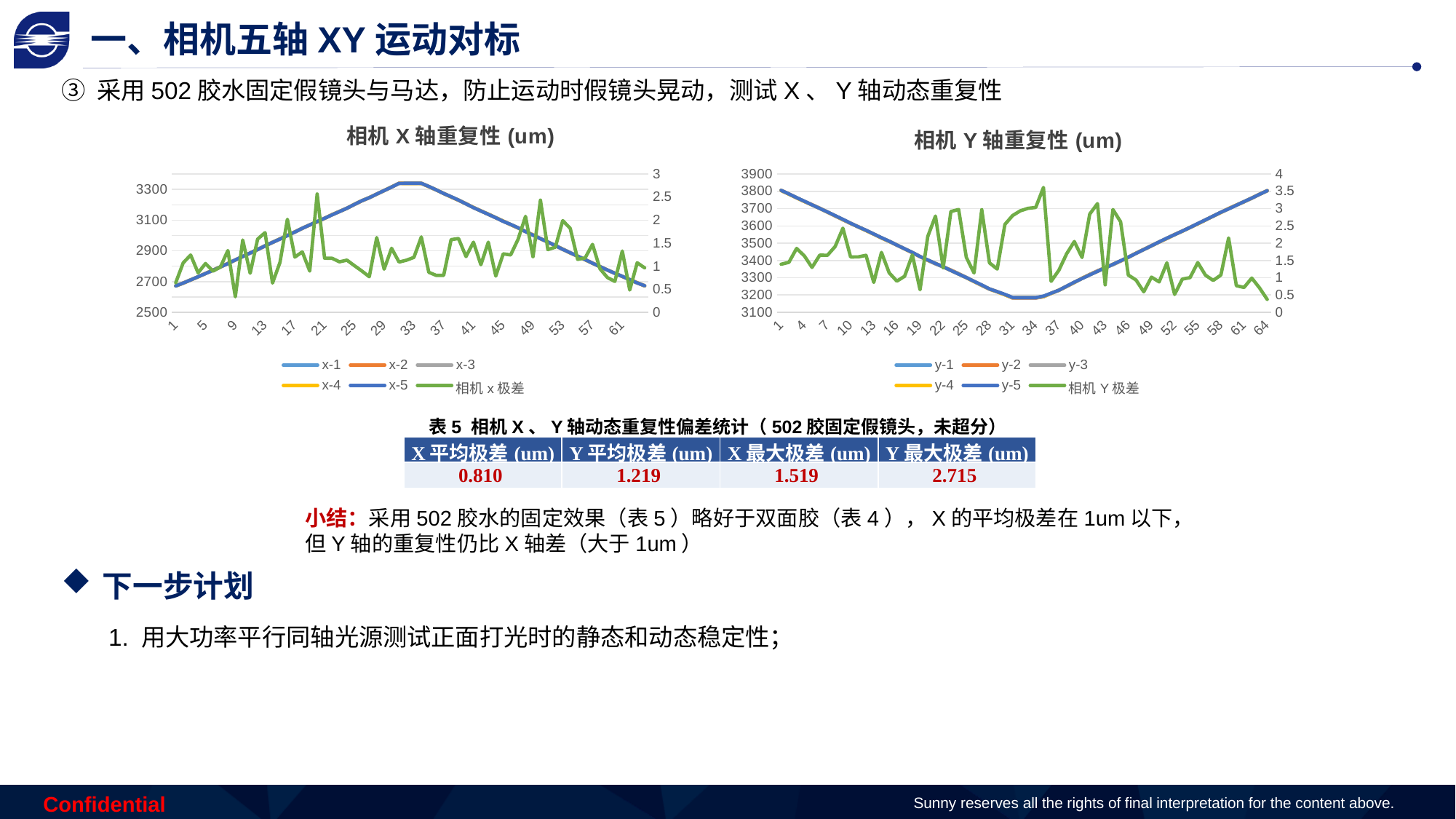

一、相机五轴XY运动对标
③ 采用502胶水固定假镜头与马达，防止运动时假镜头晃动，测试X、Y轴动态重复性

### Chart: 相机Y轴重复性(um)

| Category | y-1 | y-2 | y-3 | y-4 | y-5 | 相机Y极差 |
|---|---|---|---|---|---|---|

### Chart: 相机X轴重复性(um)

| Category | x-1 | x-2 | x-3 | x-4 | x-5 | 相机x极差 |
|---|---|---|---|---|---|---|
表5 相机X、Y轴动态重复性偏差统计（502胶固定假镜头，未超分）
| X平均极差(um) | Y平均极差(um) | X最大极差(um) | Y最大极差(um) |
| --- | --- | --- | --- |
| 0.810 | 1.219 | 1.519 | 2.715 |
小结：采用502胶水的固定效果（表5）略好于双面胶（表4），X的平均极差在1um以下，但Y轴的重复性仍比X轴差（大于1um）
下一步计划
       1. 用大功率平行同轴光源测试正面打光时的静态和动态稳定性；